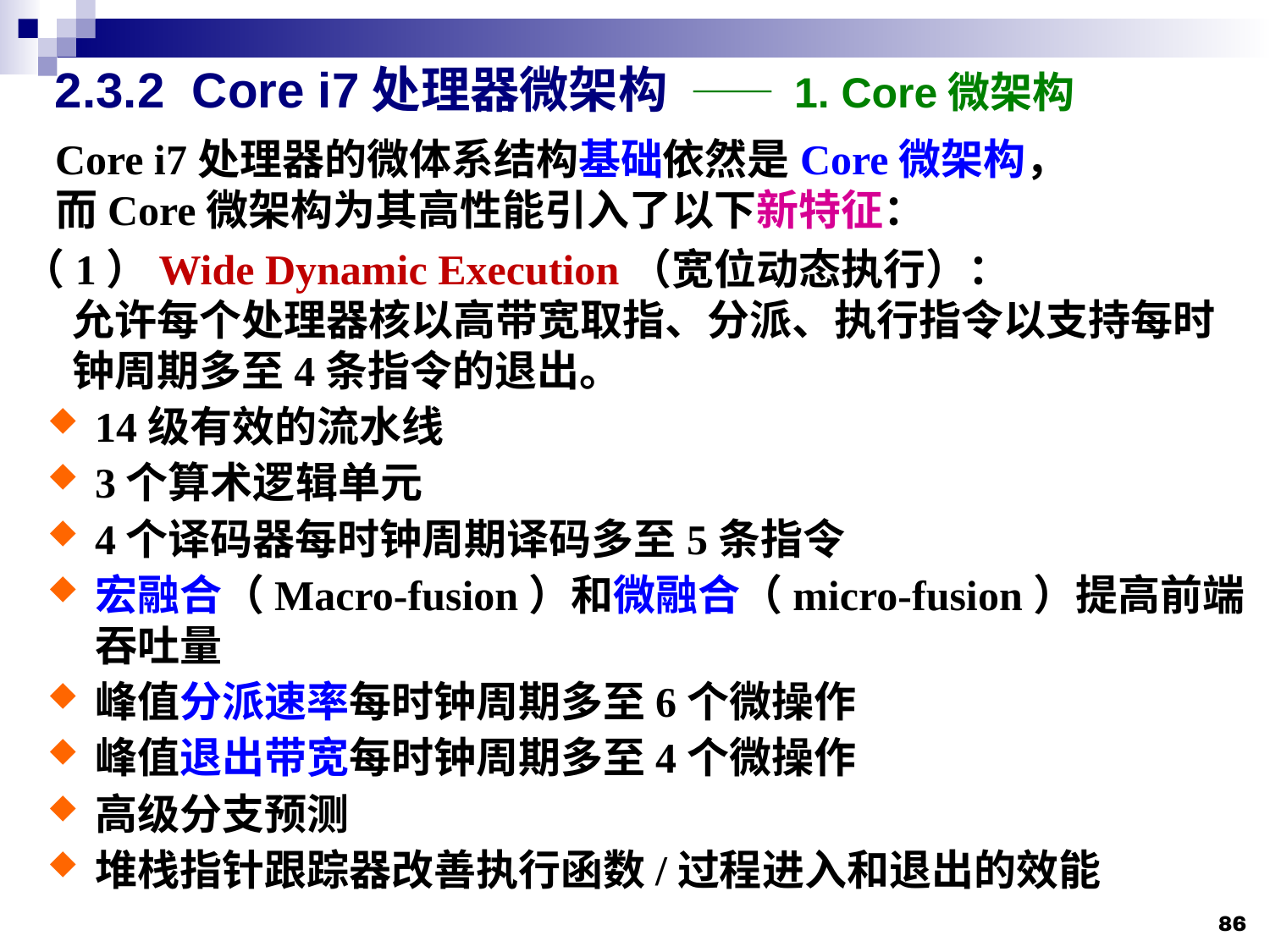

2.3.2  Core i7处理器微架构  —— 1. Core微架构
Core i7处理器的微体系结构基础依然是Core微架构，
而Core微架构为其高性能引入了以下新特征：
（1）Wide Dynamic Execution（宽位动态执行）：
允许每个处理器核以高带宽取指、分派、执行指令以支持每时钟周期多至4条指令的退出。
14级有效的流水线
3个算术逻辑单元
4个译码器每时钟周期译码多至5条指令
宏融合（Macro-fusion）和微融合（micro-fusion）提高前端吞吐量
峰值分派速率每时钟周期多至6个微操作
峰值退出带宽每时钟周期多至4个微操作
高级分支预测
堆栈指针跟踪器改善执行函数/过程进入和退出的效能
86